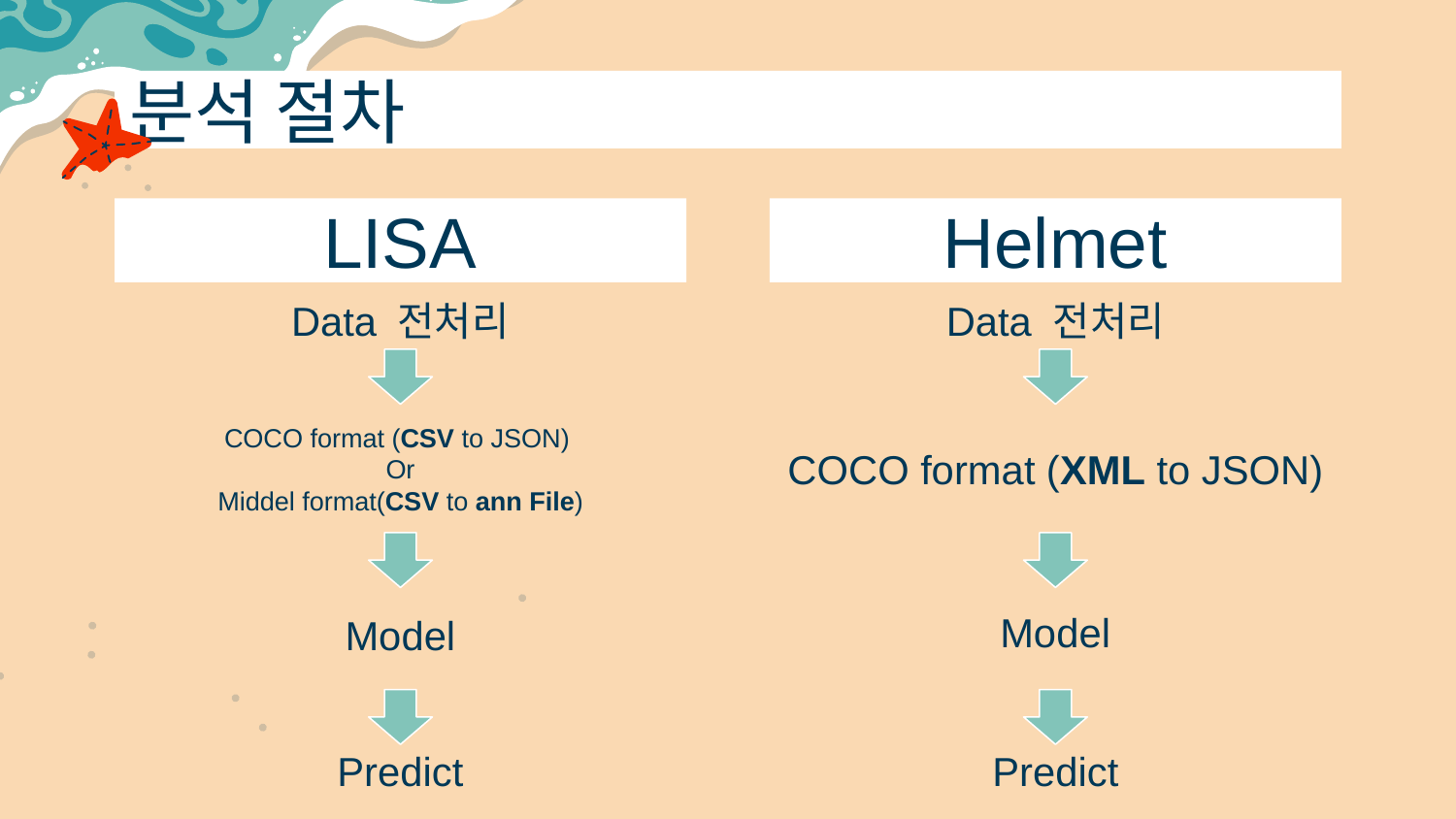

# 분석 절차

LISA
Helmet
Data 전처리
Data 전처리

COCO format (CSV to JSON)
Or
Middel format(CSV to ann File)
COCO format (XML to JSON)

Model
Model

Predict
Predict